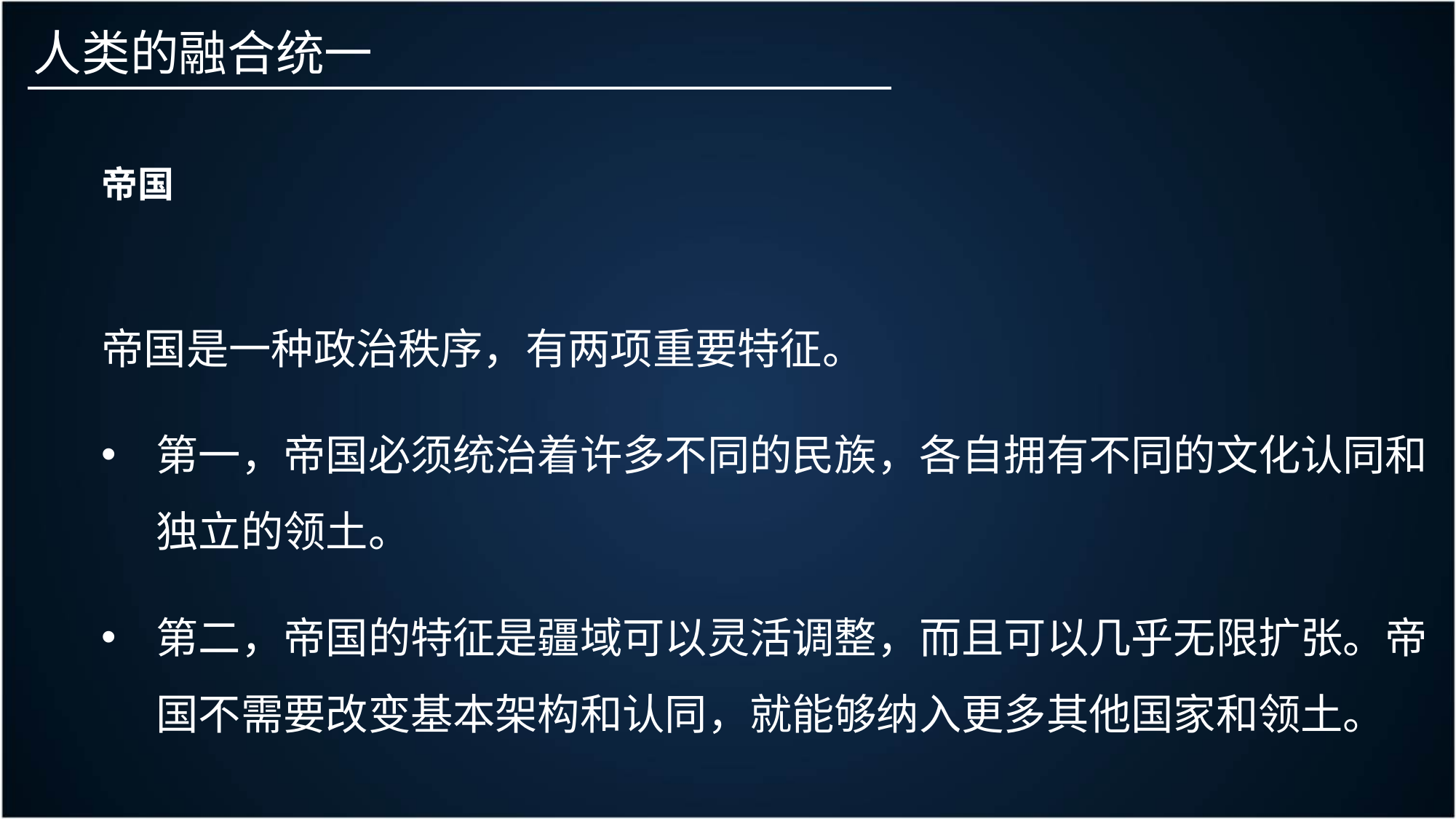

人类的融合统一

帝国
帝国是一种政治秩序，有两项重要特征。

第一，帝国必须统治着许多不同的民族，各自拥有不同的文化认同和独立的领土。

第二，帝国的特征是疆域可以灵活调整，而且可以几乎无限扩张。帝国不需要改变基本架构和认同，就能够纳入更多其他国家和领土。